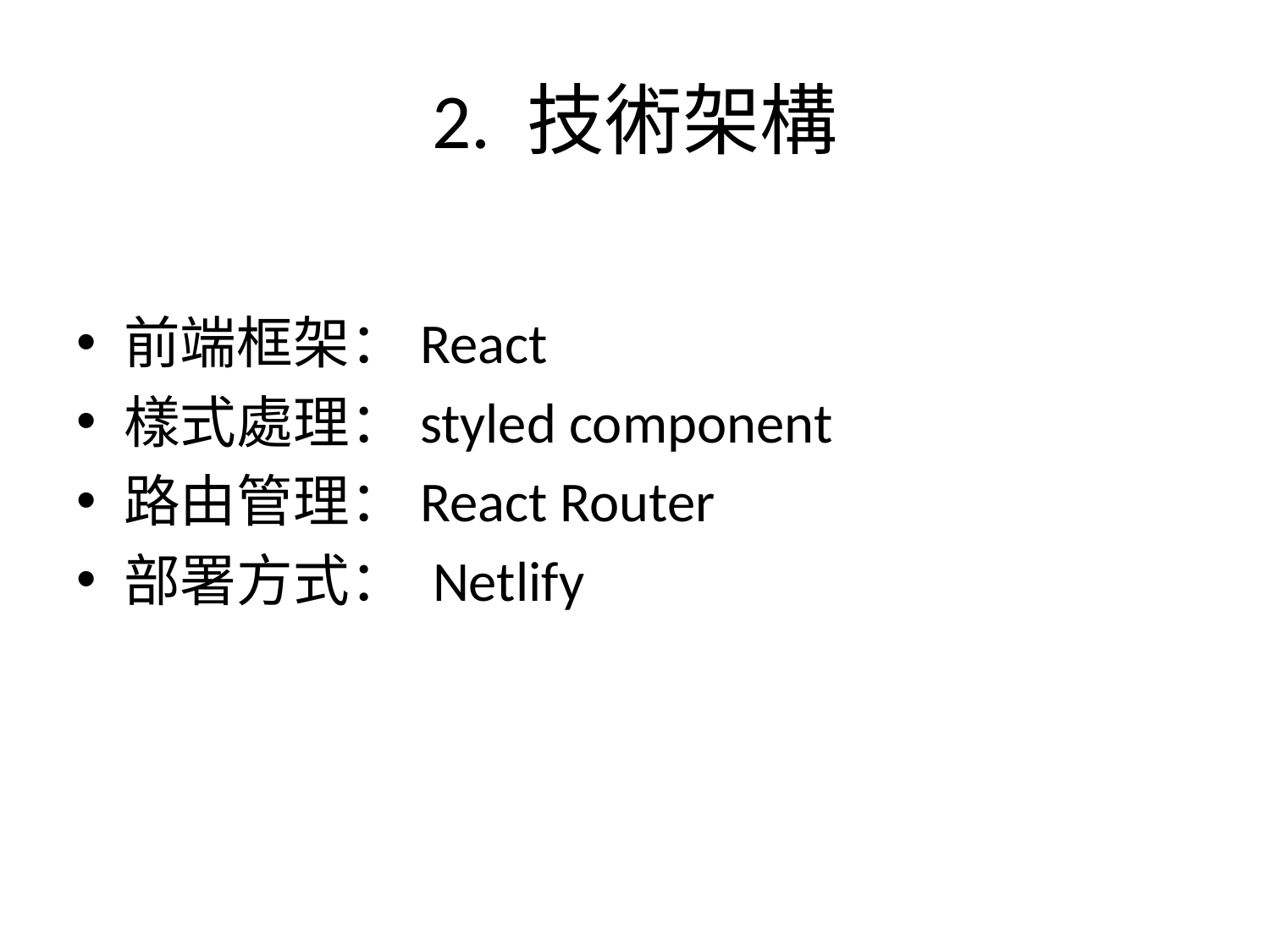

# 2. 技術架構

前端框架：React
樣式處理：styled component
路由管理：React Router
部署方式： Netlify